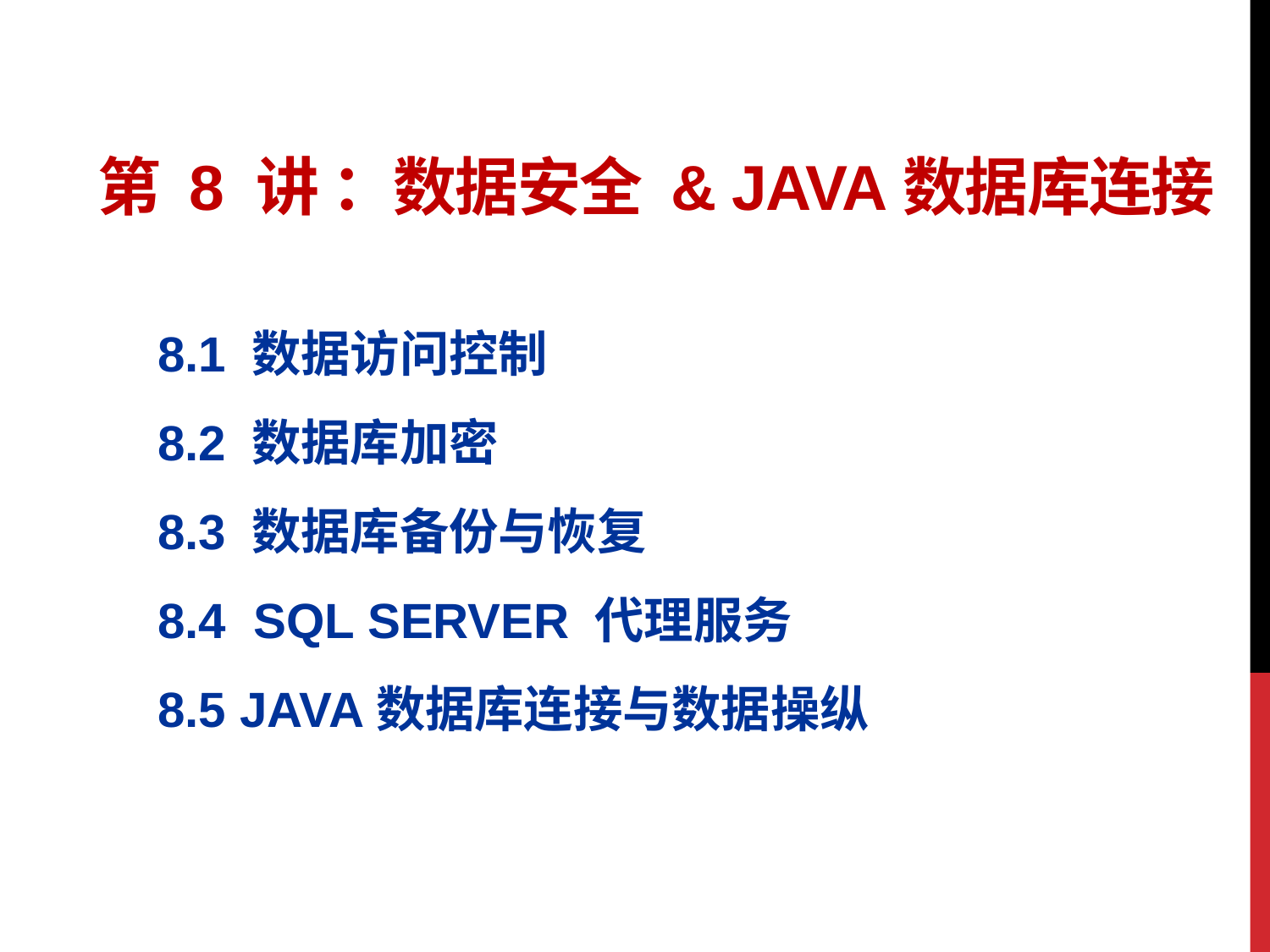

# 第 8 讲 ：数据安全 & JAVA数据库连接
8.1 数据访问控制
8.2 数据库加密
8.3 数据库备份与恢复
8.4  SQL SERVER 代理服务
8.5 JAVA数据库连接与数据操纵